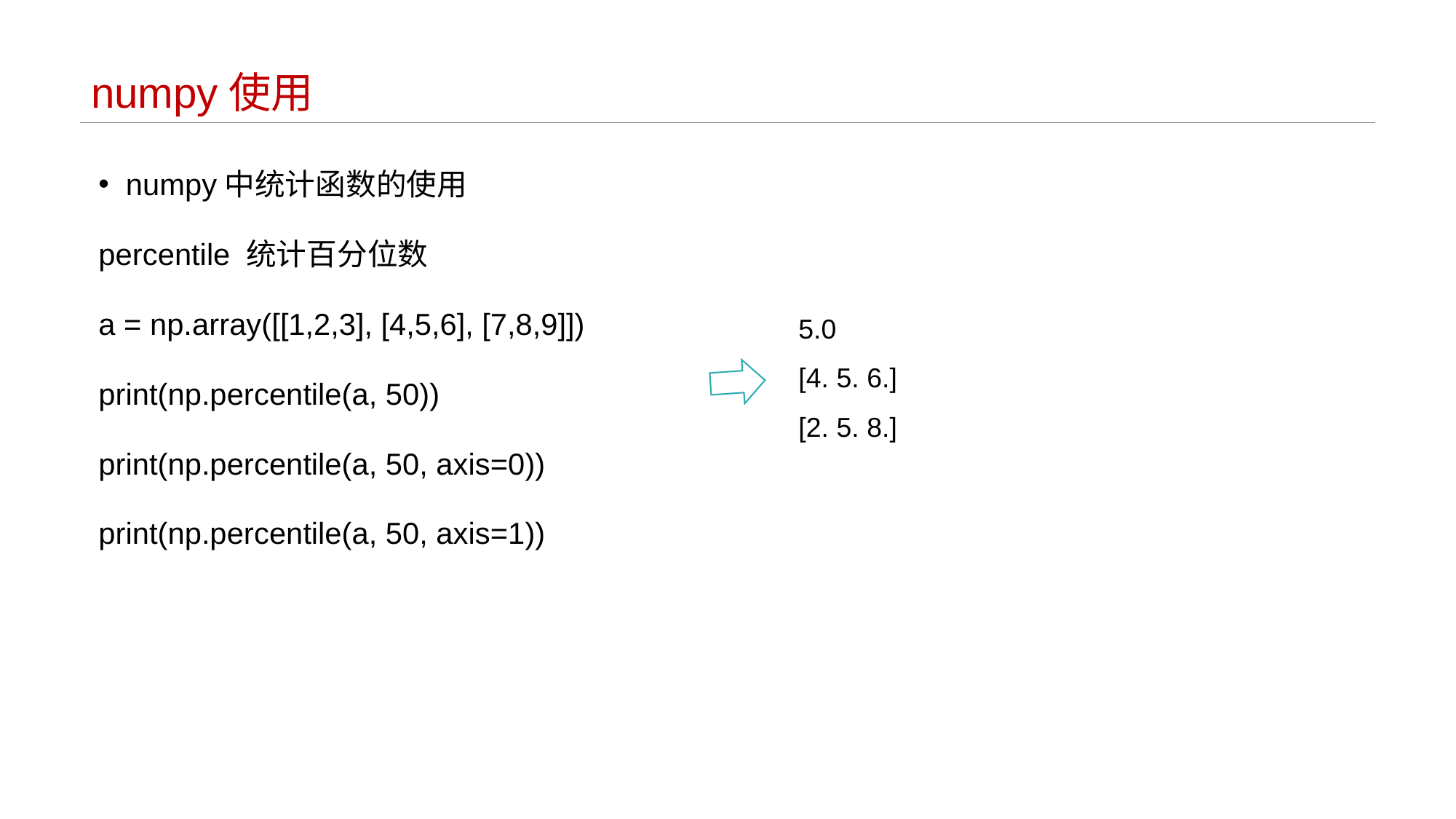

# numpy使用
numpy中统计函数的使用
percentile 统计百分位数
a = np.array([[1,2,3], [4,5,6], [7,8,9]])
print(np.percentile(a, 50))
print(np.percentile(a, 50, axis=0))
print(np.percentile(a, 50, axis=1))
5.0
[4. 5. 6.]
[2. 5. 8.]